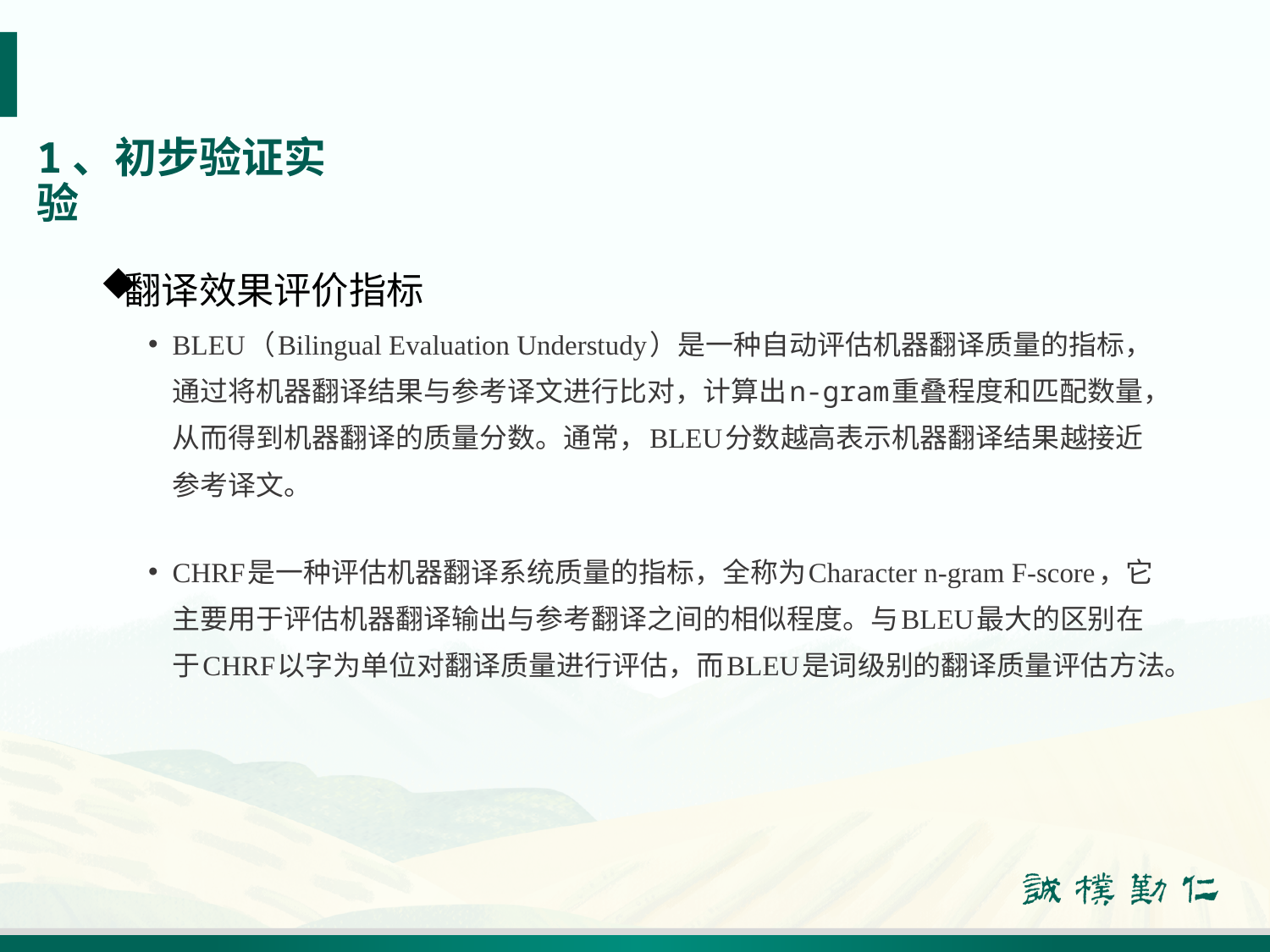

# 1、初步验证实验
翻译效果评价指标
BLEU（Bilingual Evaluation Understudy）是一种自动评估机器翻译质量的指标，通过将机器翻译结果与参考译文进行比对，计算出n-gram重叠程度和匹配数量，从而得到机器翻译的质量分数。通常，BLEU分数越高表示机器翻译结果越接近参考译文。

CHRF是一种评估机器翻译系统质量的指标，全称为Character n-gram F-score，它主要用于评估机器翻译输出与参考翻译之间的相似程度。与BLEU最大的区别在于CHRF以字为单位对翻译质量进行评估，而BLEU是词级别的翻译质量评估方法。